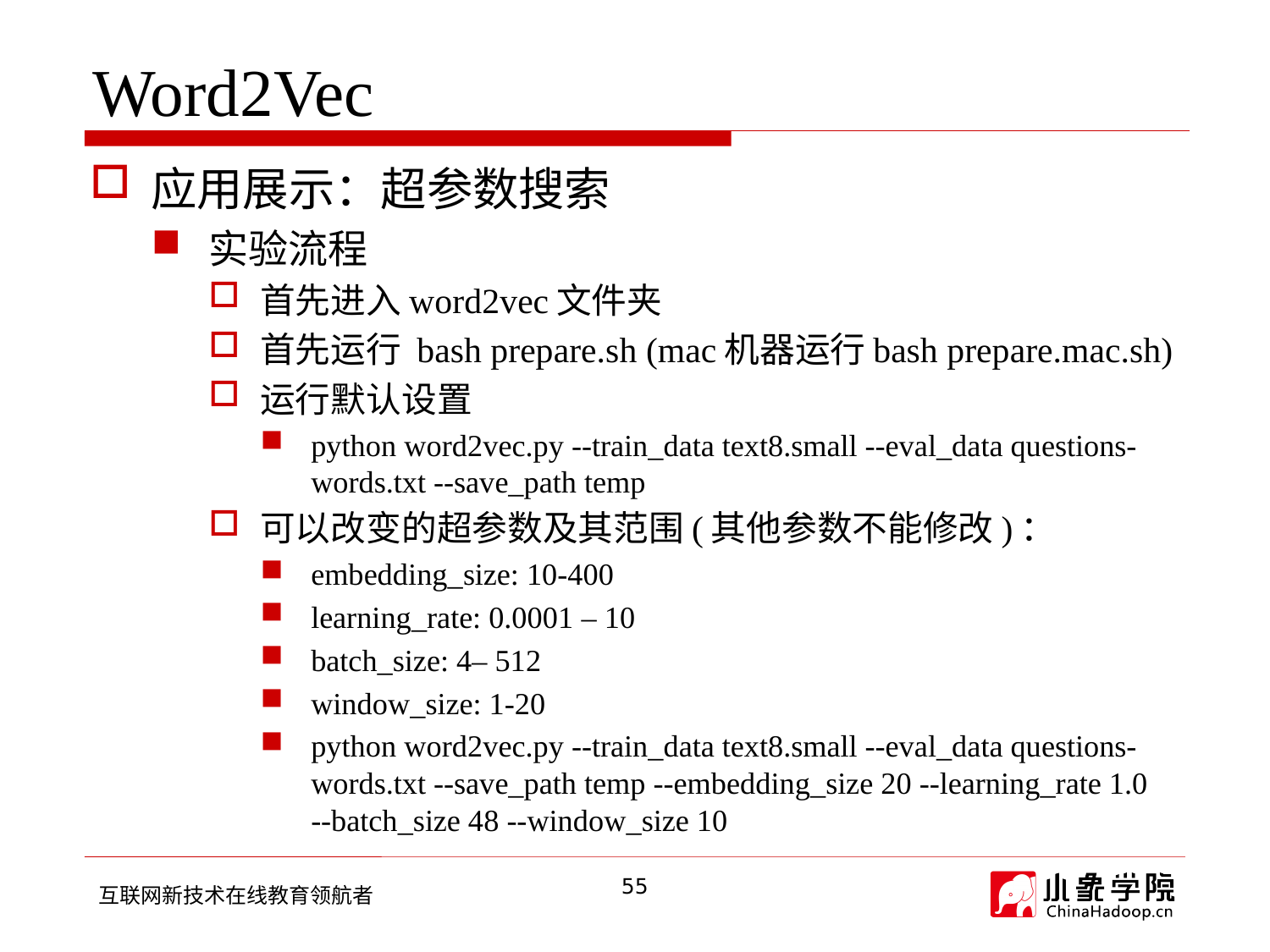

# Word2Vec
应用展示：超参数搜索
实验流程
首先进入word2vec文件夹
首先运行 bash prepare.sh (mac机器运行bash prepare.mac.sh)
运行默认设置
python word2vec.py --train_data text8.small --eval_data questions-words.txt --save_path temp
可以改变的超参数及其范围(其他参数不能修改)：
embedding_size: 10-400
learning_rate: 0.0001 – 10
batch_size: 4– 512
window_size: 1-20
python word2vec.py --train_data text8.small --eval_data questions-words.txt --save_path temp --embedding_size 20 --learning_rate 1.0 --batch_size 48 --window_size 10

55